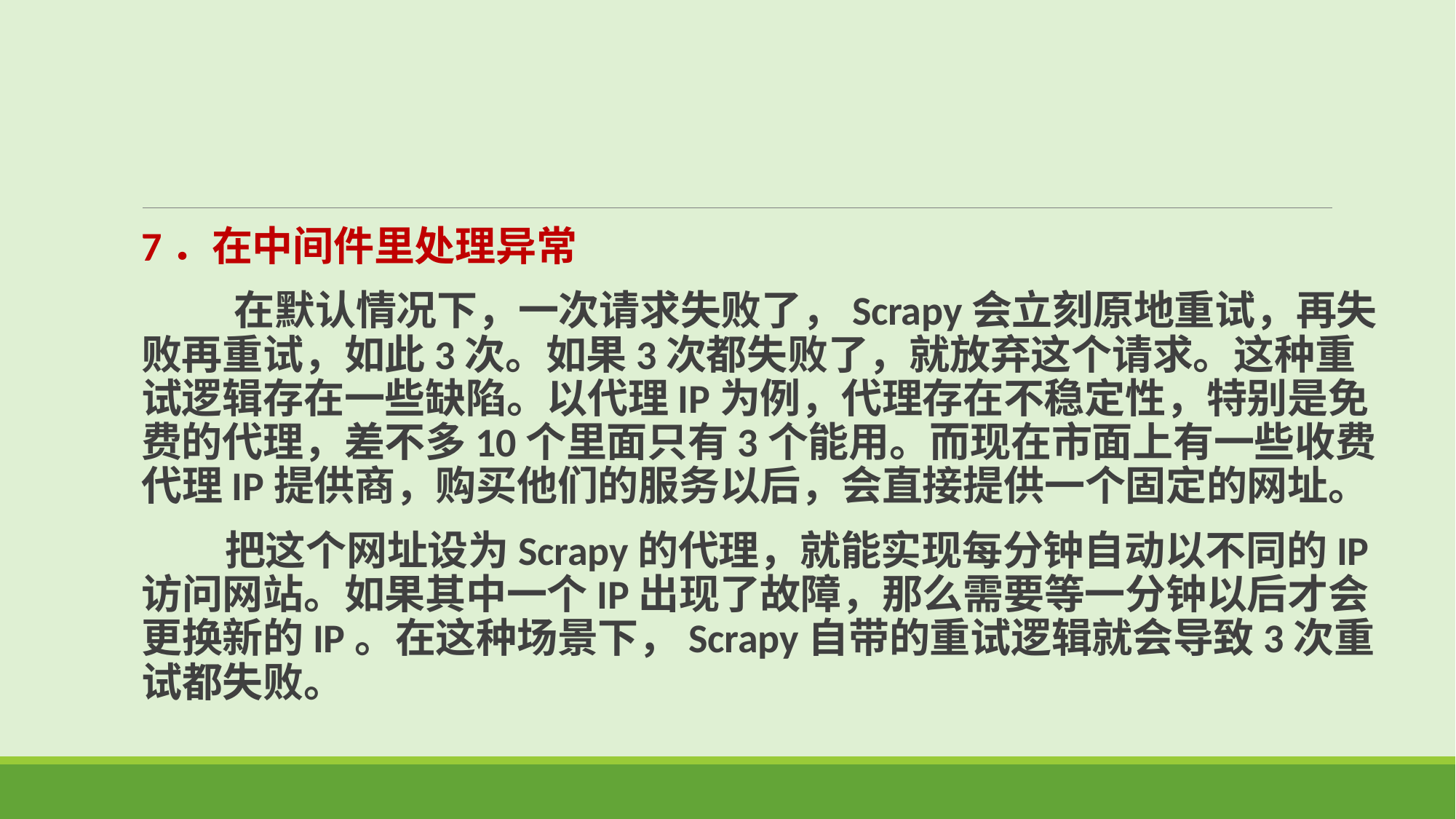

7．在中间件里处理异常
         在默认情况下，一次请求失败了，Scrapy会立刻原地重试，再失败再重试，如此3次。如果3次都失败了，就放弃这个请求。这种重试逻辑存在一些缺陷。以代理IP为例，代理存在不稳定性，特别是免费的代理，差不多10个里面只有3个能用。而现在市面上有一些收费代理IP提供商，购买他们的服务以后，会直接提供一个固定的网址。
        把这个网址设为Scrapy的代理，就能实现每分钟自动以不同的IP访问网站。如果其中一个IP出现了故障，那么需要等一分钟以后才会更换新的IP。在这种场景下，Scrapy自带的重试逻辑就会导致3次重试都失败。